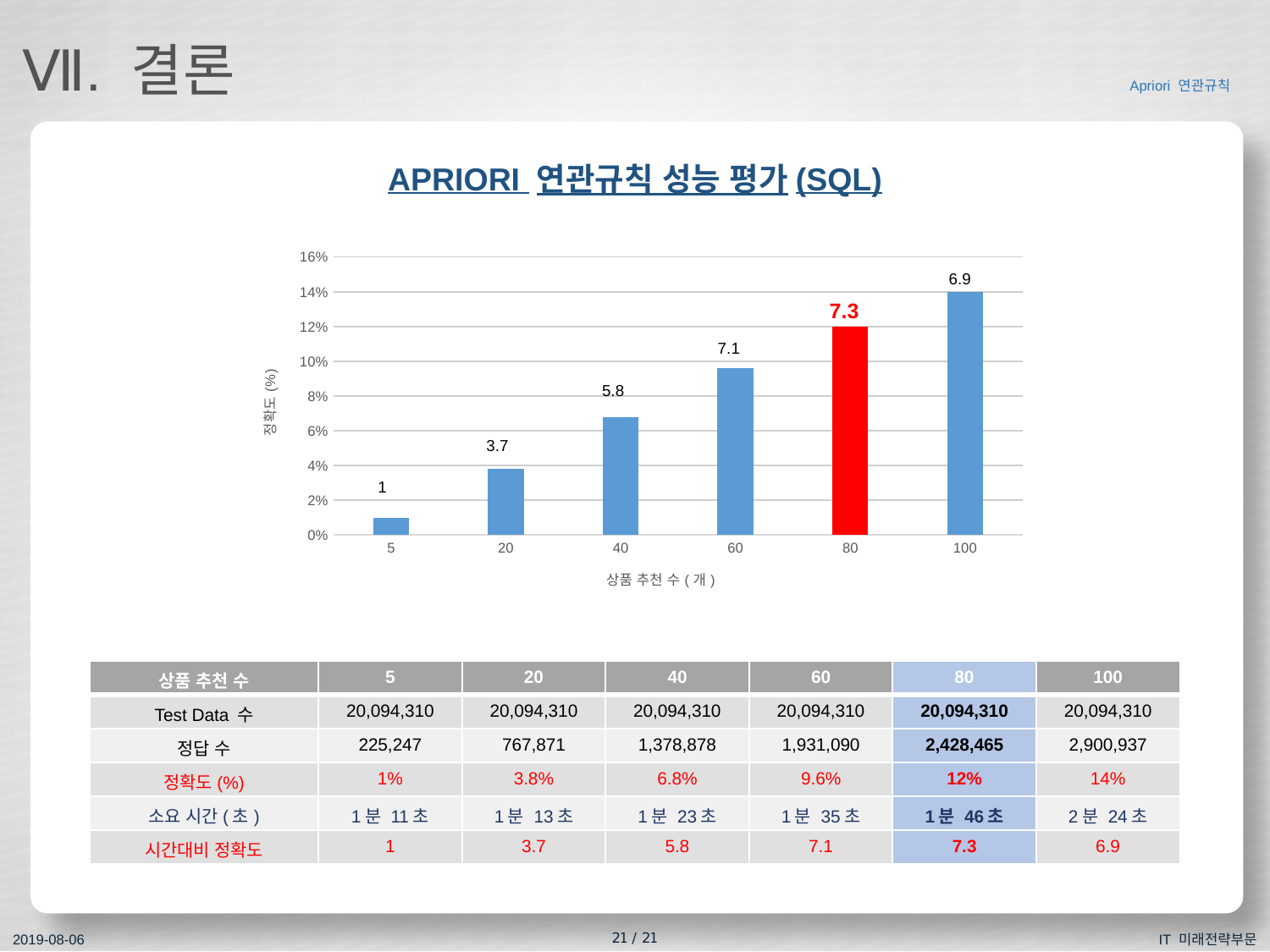

Ⅶ. 결론
APRIORI 연관규칙 성능 평가(SQL)

### Chart

| Category | 정확도(%) |
|---|---|
| 5 | 0.01 |
| 20 | 0.038 |
| 40 | 0.068 |
| 60 | 0.096 |
| 80 | 0.12 |
| 100 | 0.14 |
6.9
7.3
7.1
5.8
3.7
1
| 상품 추천 수 | 5 | 20 | 40 | 60 | 80 | 100 |
| --- | --- | --- | --- | --- | --- | --- |
| Test Data 수 | 20,094,310 | 20,094,310 | 20,094,310 | 20,094,310 | 20,094,310 | 20,094,310 |
| 정답 수 | 225,247 | 767,871 | 1,378,878 | 1,931,090 | 2,428,465 | 2,900,937 |
| 정확도(%) | 1% | 3.8% | 6.8% | 9.6% | 12% | 14% |
| 소요 시간(초) | 1분 11초 | 1분 13초 | 1분 23초 | 1분 35초 | 1분 46초 | 2분 24초 |
| 시간대비 정확도 | 1 | 3.7 | 5.8 | 7.1 | 7.3 | 6.9 |
21 / 21
IT 미래전략부문
2019-08-06